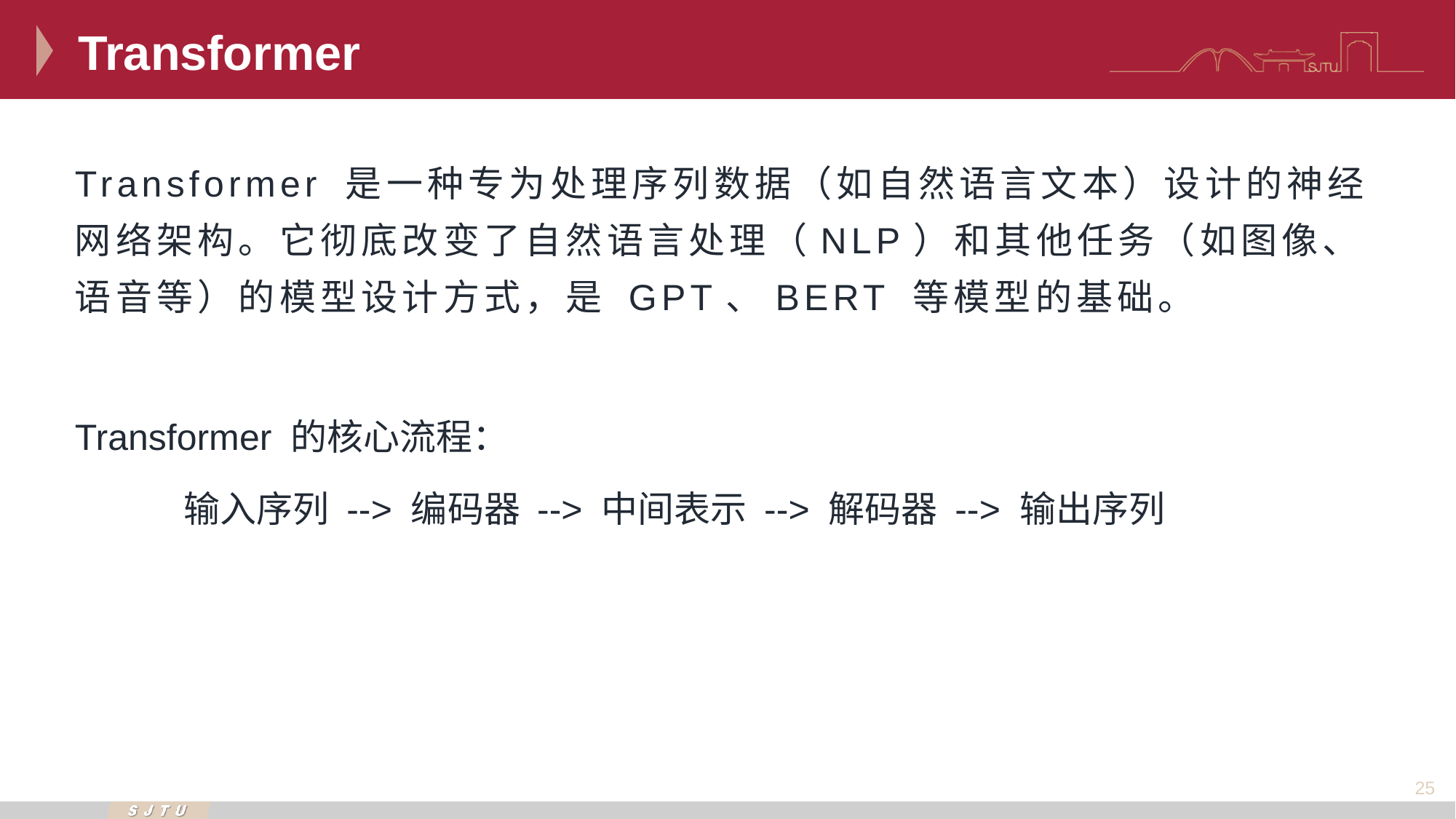

Transformer
Transformer 是一种专为处理序列数据（如自然语言文本）设计的神经网络架构。它彻底改变了自然语言处理（NLP）和其他任务（如图像、语音等）的模型设计方式，是 GPT、BERT 等模型的基础。

Transformer 的核心流程：
	输入序列 --> 编码器 --> 中间表示 --> 解码器 --> 输出序列
25